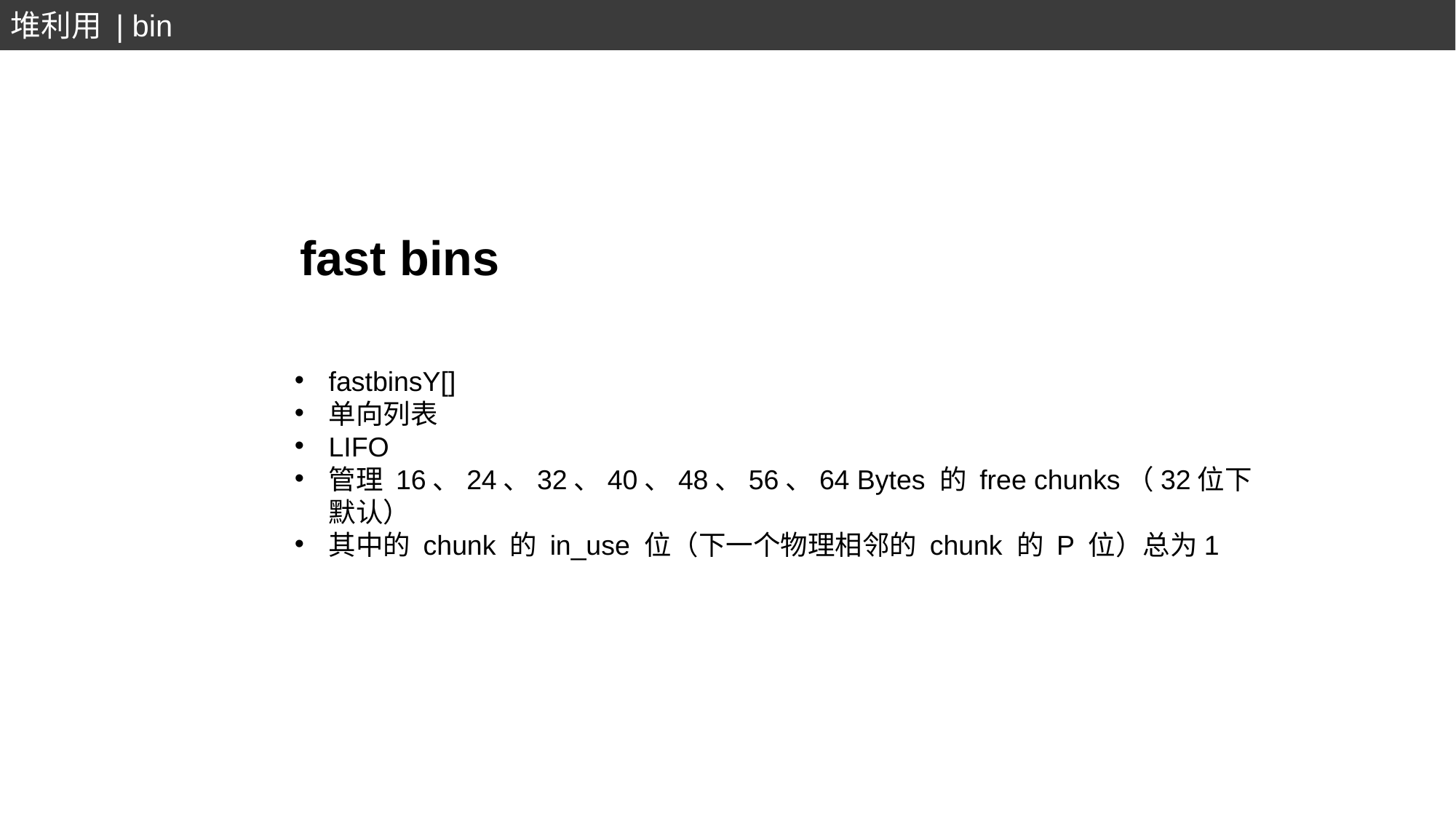

堆利用 | bin
fast bins
fastbinsY[]
单向列表
LIFO
管理 16、24、32、40、48、56、64 Bytes 的 free chunks（32位下默认）
其中的 chunk 的 in_use 位（下一个物理相邻的 chunk 的 P 位）总为1